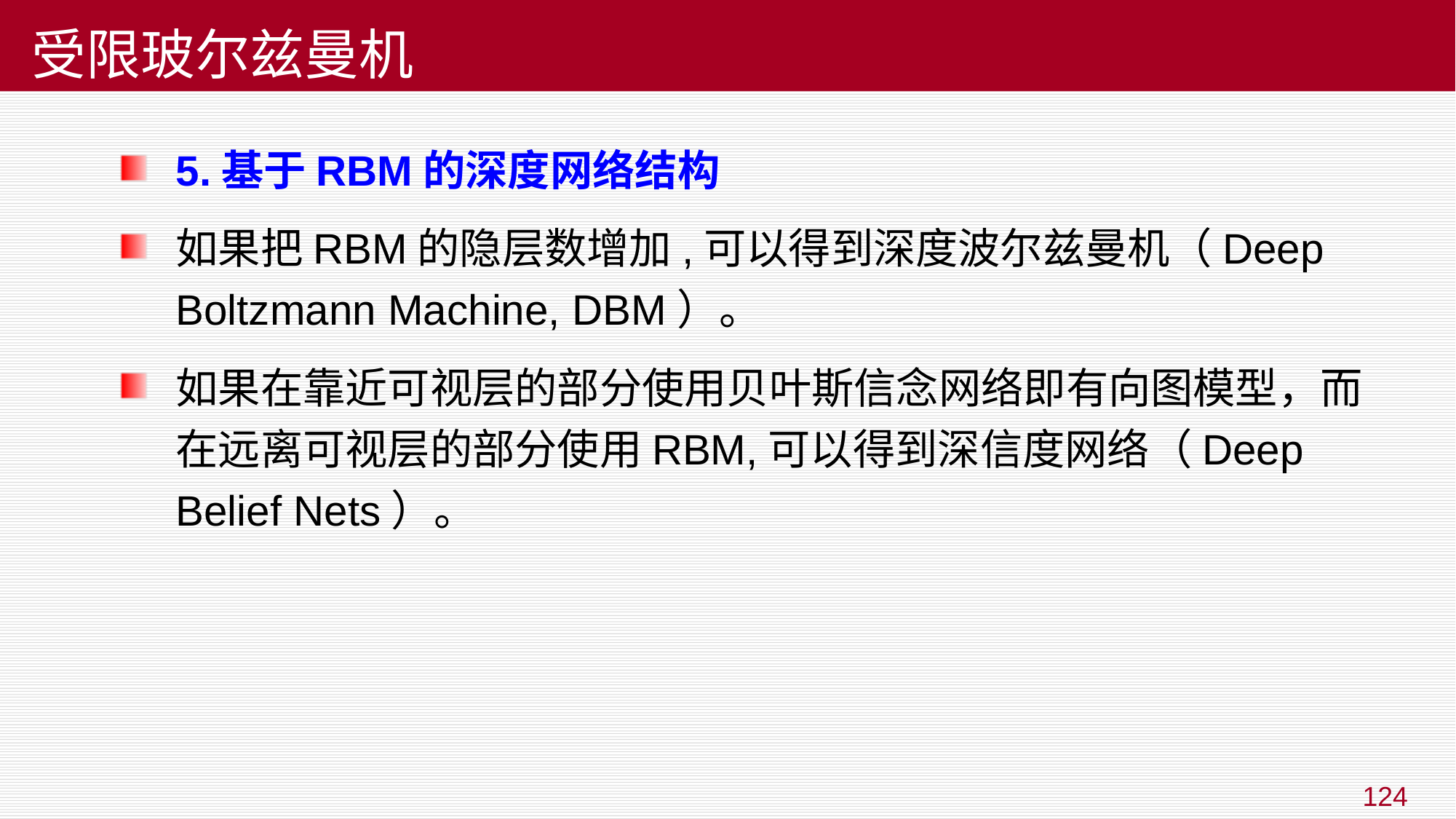

# 受限玻尔兹曼机
5.基于RBM的深度网络结构
如果把RBM的隐层数增加,可以得到深度波尔兹曼机（Deep Boltzmann Machine, DBM）。
如果在靠近可视层的部分使用贝叶斯信念网络即有向图模型，而在远离可视层的部分使用RBM,可以得到深信度网络（Deep Belief Nets）。
124